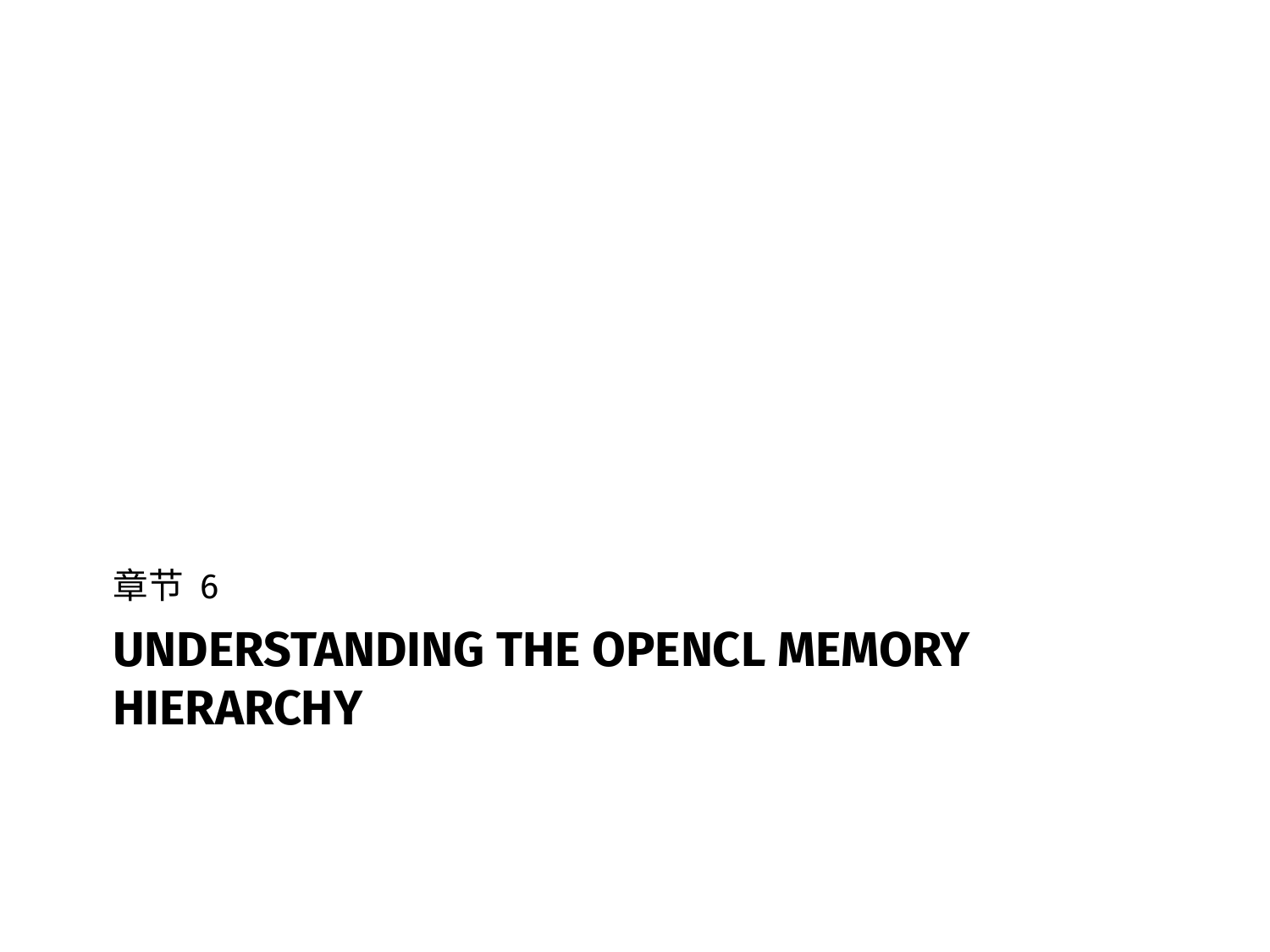

章节 6
# Understanding the OpenCL memory hierarchy